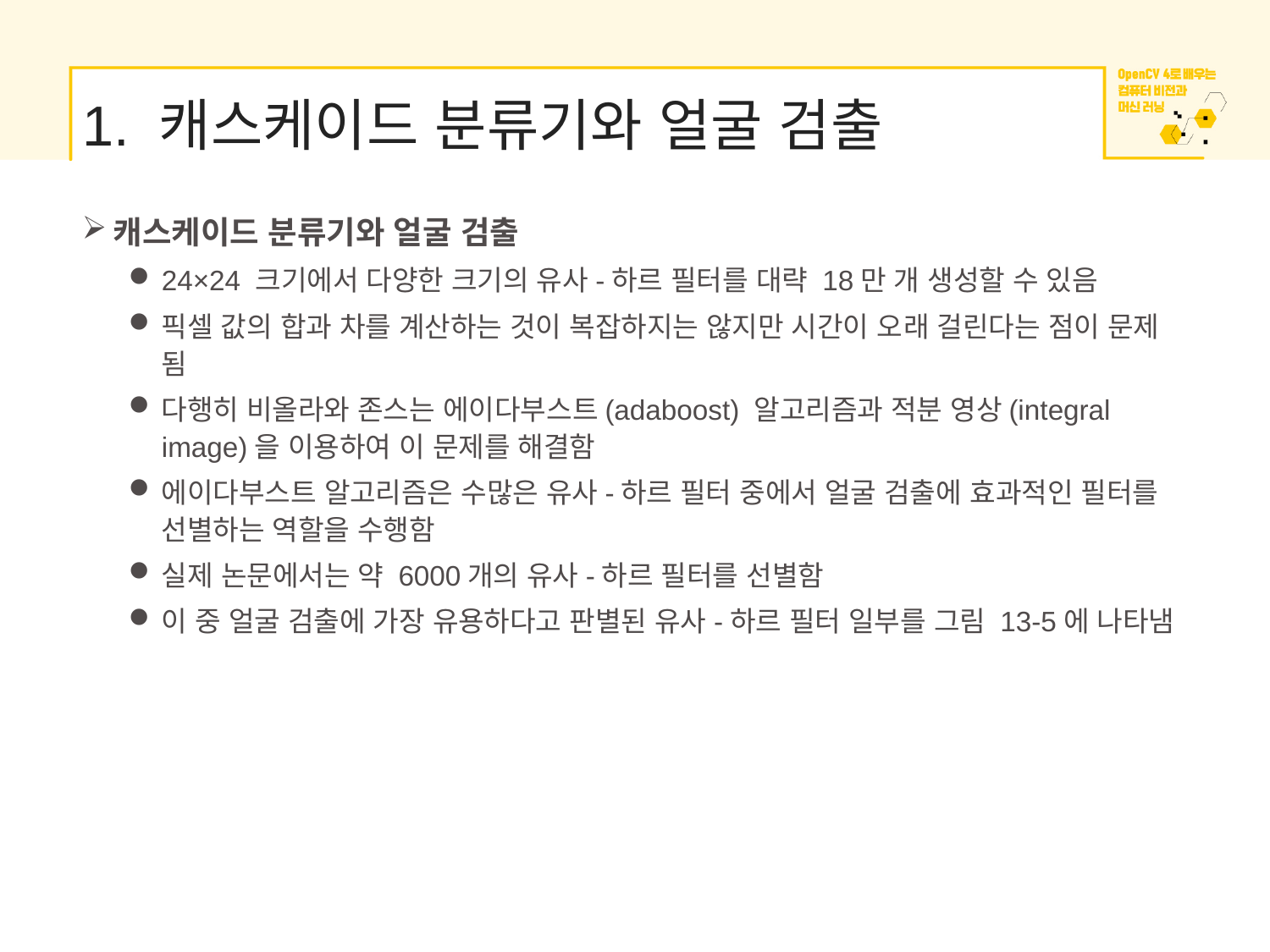

# 1. 캐스케이드 분류기와 얼굴 검출
캐스케이드 분류기와 얼굴 검출
24×24 크기에서 다양한 크기의 유사-하르 필터를 대략 18만 개 생성할 수 있음
픽셀 값의 합과 차를 계산하는 것이 복잡하지는 않지만 시간이 오래 걸린다는 점이 문제 됨
다행히 비올라와 존스는 에이다부스트(adaboost) 알고리즘과 적분 영상(integral image)을 이용하여 이 문제를 해결함
에이다부스트 알고리즘은 수많은 유사-하르 필터 중에서 얼굴 검출에 효과적인 필터를 선별하는 역할을 수행함
실제 논문에서는 약 6000개의 유사-하르 필터를 선별함
이 중 얼굴 검출에 가장 유용하다고 판별된 유사-하르 필터 일부를 그림 13-5에 나타냄